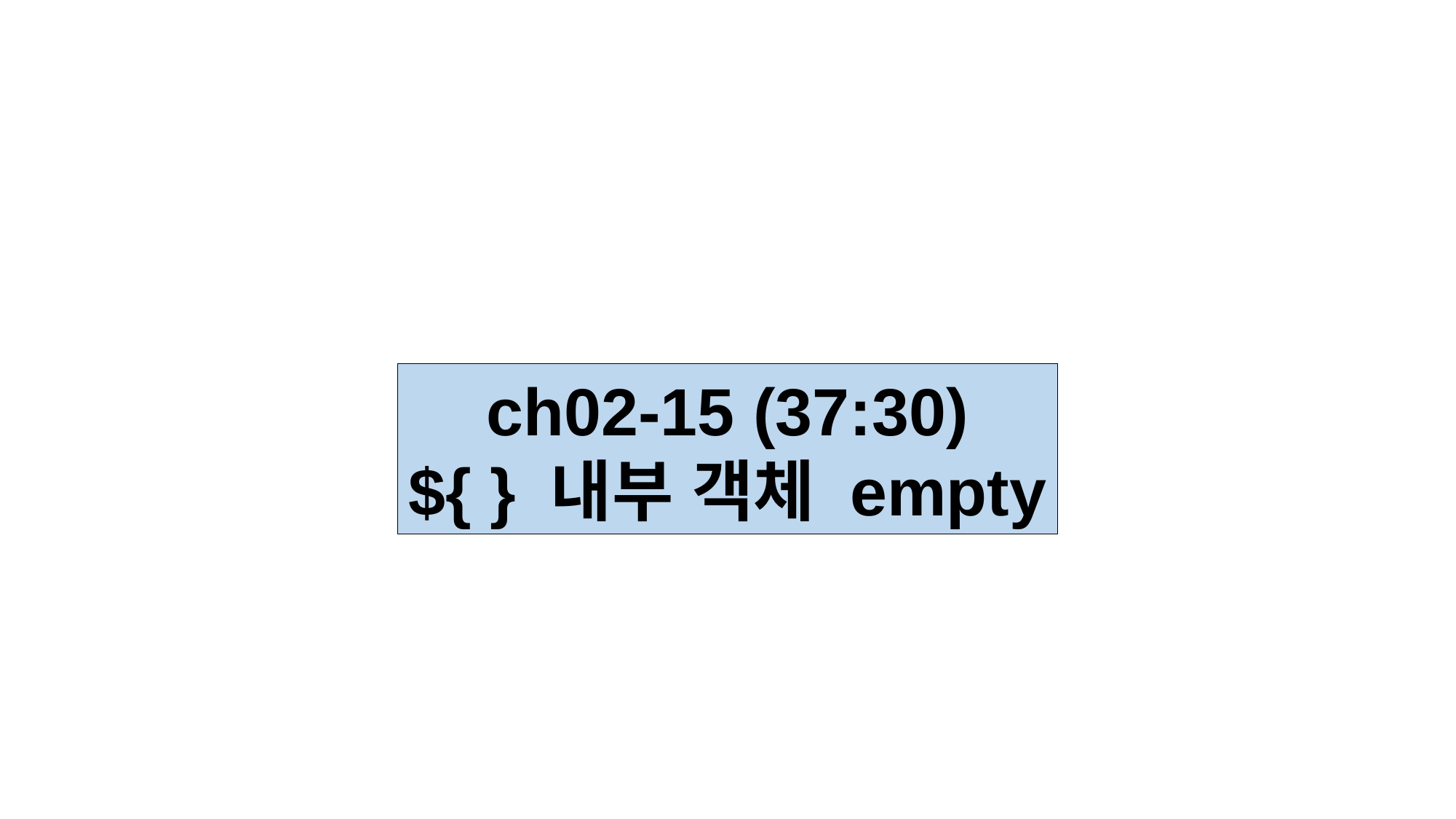

ch02-15 (37:30)
${ } 내부 객체 empty